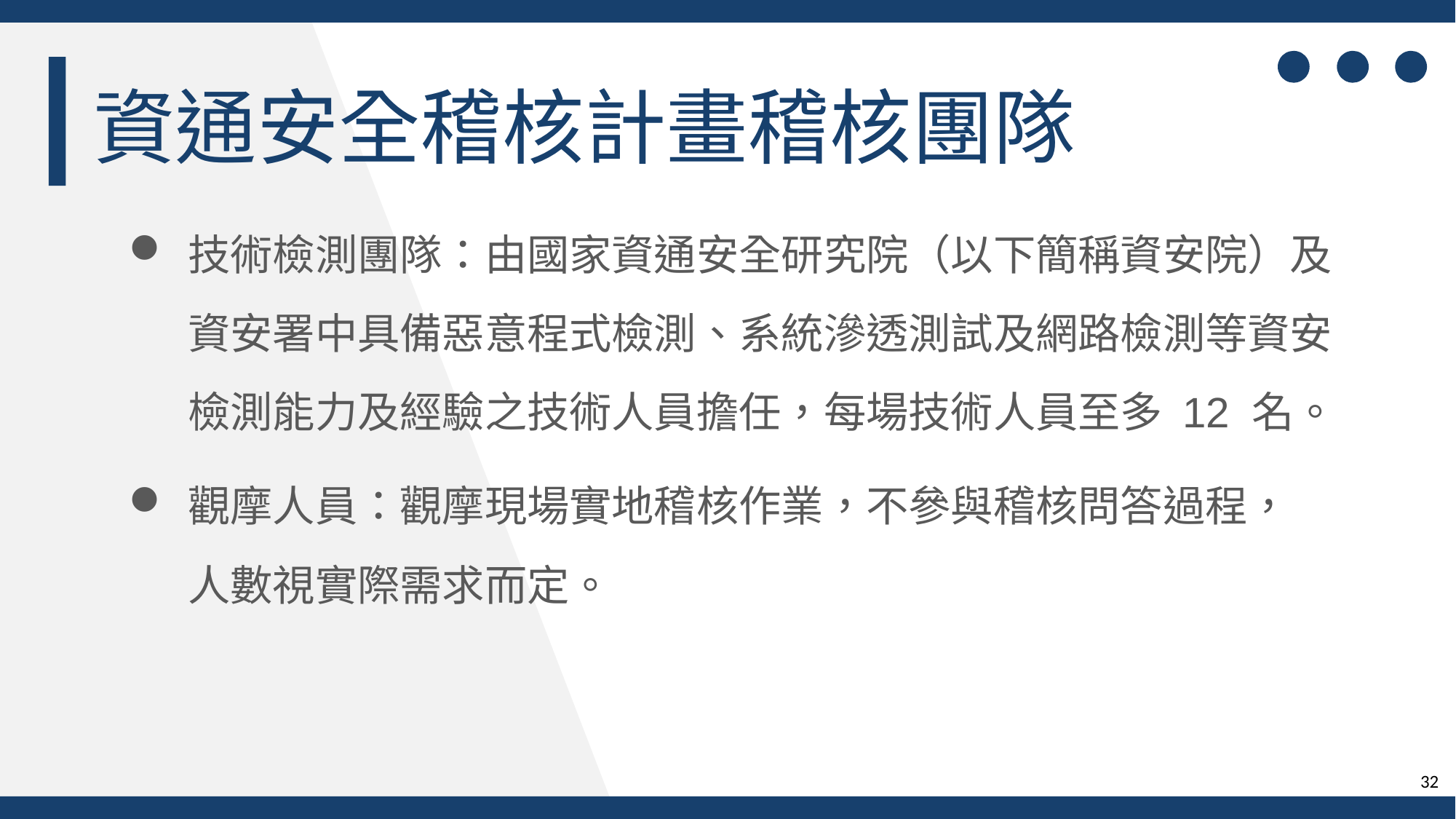

資通安全稽核計畫稽核團隊
技術檢測團隊：由國家資通安全研究院（以下簡稱資安院）及資安署中具備惡意程式檢測、系統滲透測試及網路檢測等資安檢測能力及經驗之技術人員擔任，每場技術人員至多 12 名。
觀摩人員：觀摩現場實地稽核作業，不參與稽核問答過程，
人數視實際需求而定。